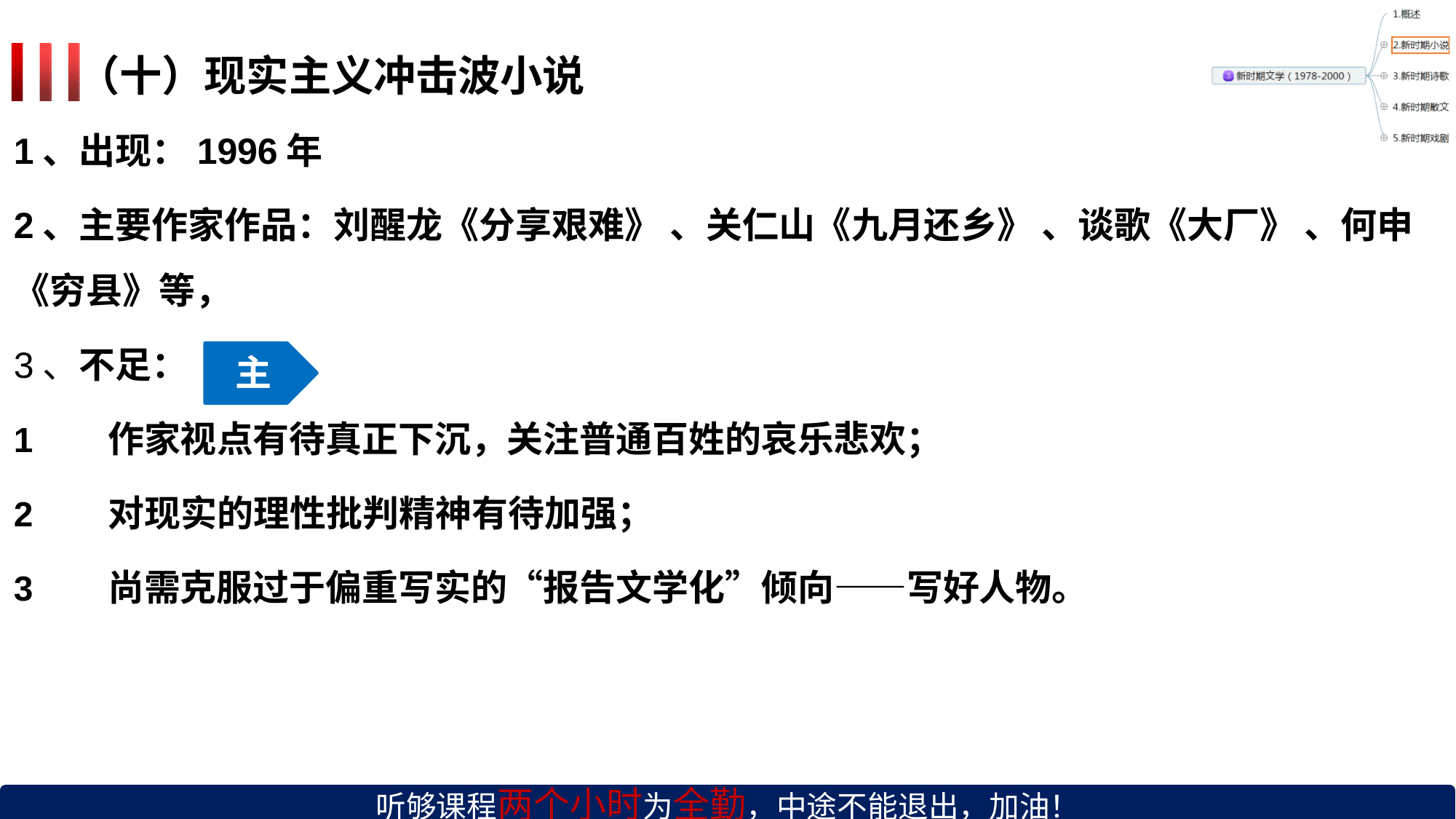

# （十）现实主义冲击波小说
1、出现：1996年
2、主要作家作品：刘醒龙《分享艰难》 、关仁山《九月还乡》 、谈歌《大厂》 、何申
《穷县》等，
3、不足：

主
作家视点有待真正下沉，关注普通百姓的哀乐悲欢；
对现实的理性批判精神有待加强；
尚需克服过于偏重写实的“报告文学化”倾向——写好人物。

听够课程两个小时为全勤，中途不能退出，加油！